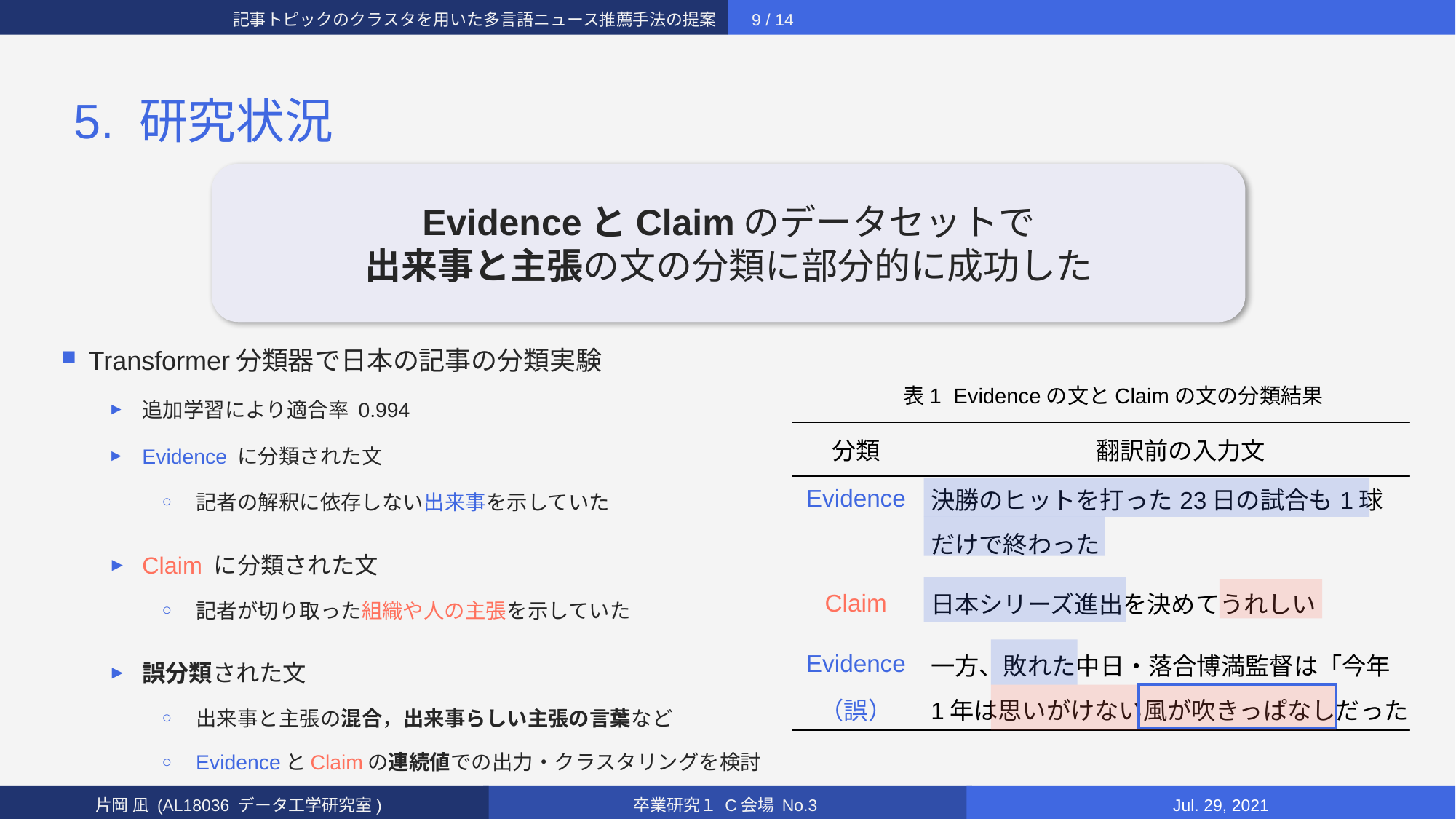

# 5. 研究状況
EvidenceとClaimのデータセットで
出来事と主張の文の分類に部分的に成功した

Transformer分類器で日本の記事の分類実験
追加学習により適合率 0.994
Evidence に分類された文
記者の解釈に依存しない出来事を示していた
Claim に分類された文
記者が切り取った組織や人の主張を示していた
誤分類された文
出来事と主張の混合，出来事らしい主張の言葉など
EvidenceとClaimの連続値での出力・クラスタリングを検討
表1  Evidenceの文とClaimの文の分類結果

| 分類 | 翻訳前の入力文 |
| --- | --- |
| Evidence | 決勝のヒットを打った23日の試合も1球 |
|  | だけで終わった |
| Claim | 日本シリーズ進出を決めてうれしい |
| Evidence | 一方、敗れた中日・落合博満監督は「今年 |
| （誤） | 1年は思いがけない風が吹きっぱなしだった |